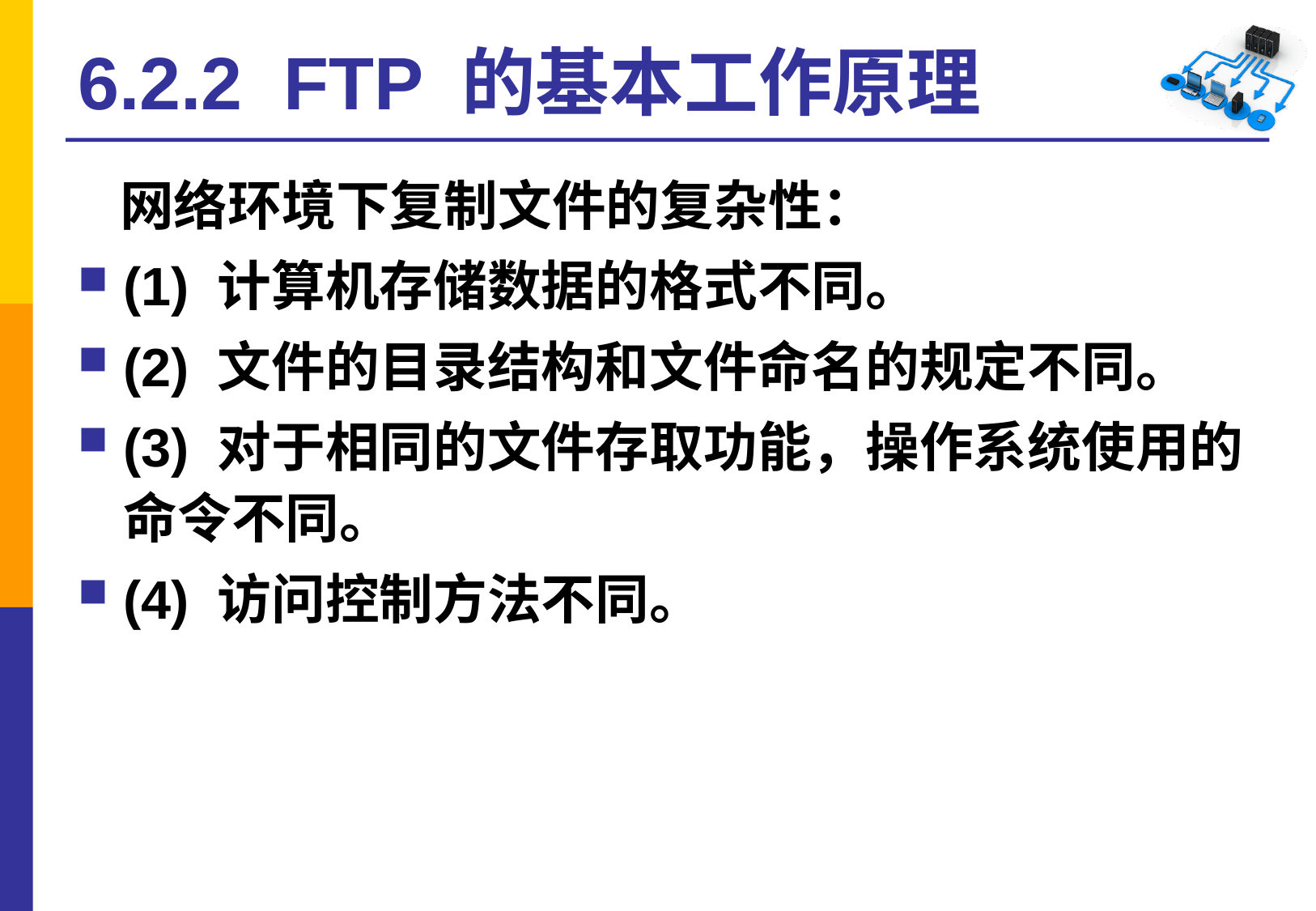

# 6.2.2  FTP 的基本工作原理
	网络环境下复制文件的复杂性：
(1) 计算机存储数据的格式不同。
(2) 文件的目录结构和文件命名的规定不同。
(3) 对于相同的文件存取功能，操作系统使用的命令不同。
(4) 访问控制方法不同。